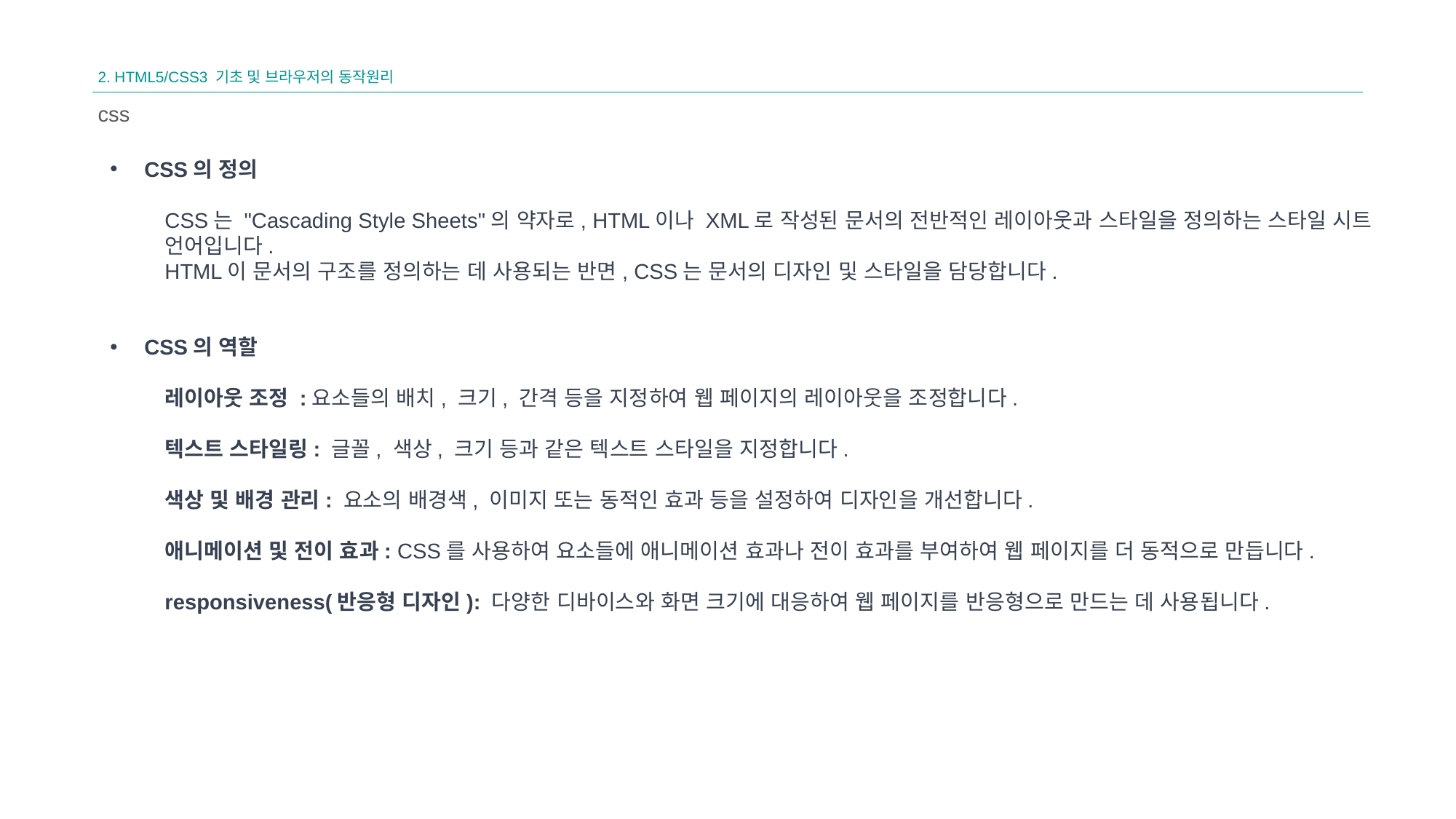

2. HTML5/CSS3 기초 및 브라우저의 동작원리

css
CSS의 정의

CSS는 "Cascading Style Sheets"의 약자로, HTML이나 XML로 작성된 문서의 전반적인 레이아웃과 스타일을 정의하는 스타일 시트 언어입니다.
HTML이 문서의 구조를 정의하는 데 사용되는 반면, CSS는 문서의 디자인 및 스타일을 담당합니다.

CSS의 역할

레이아웃 조정 :요소들의 배치, 크기, 간격 등을 지정하여 웹 페이지의 레이아웃을 조정합니다.

텍스트 스타일링: 글꼴, 색상, 크기 등과 같은 텍스트 스타일을 지정합니다.

색상 및 배경 관리: 요소의 배경색, 이미지 또는 동적인 효과 등을 설정하여 디자인을 개선합니다.

애니메이션 및 전이 효과: CSS를 사용하여 요소들에 애니메이션 효과나 전이 효과를 부여하여 웹 페이지를 더 동적으로 만듭니다.

responsiveness(반응형 디자인): 다양한 디바이스와 화면 크기에 대응하여 웹 페이지를 반응형으로 만드는 데 사용됩니다.